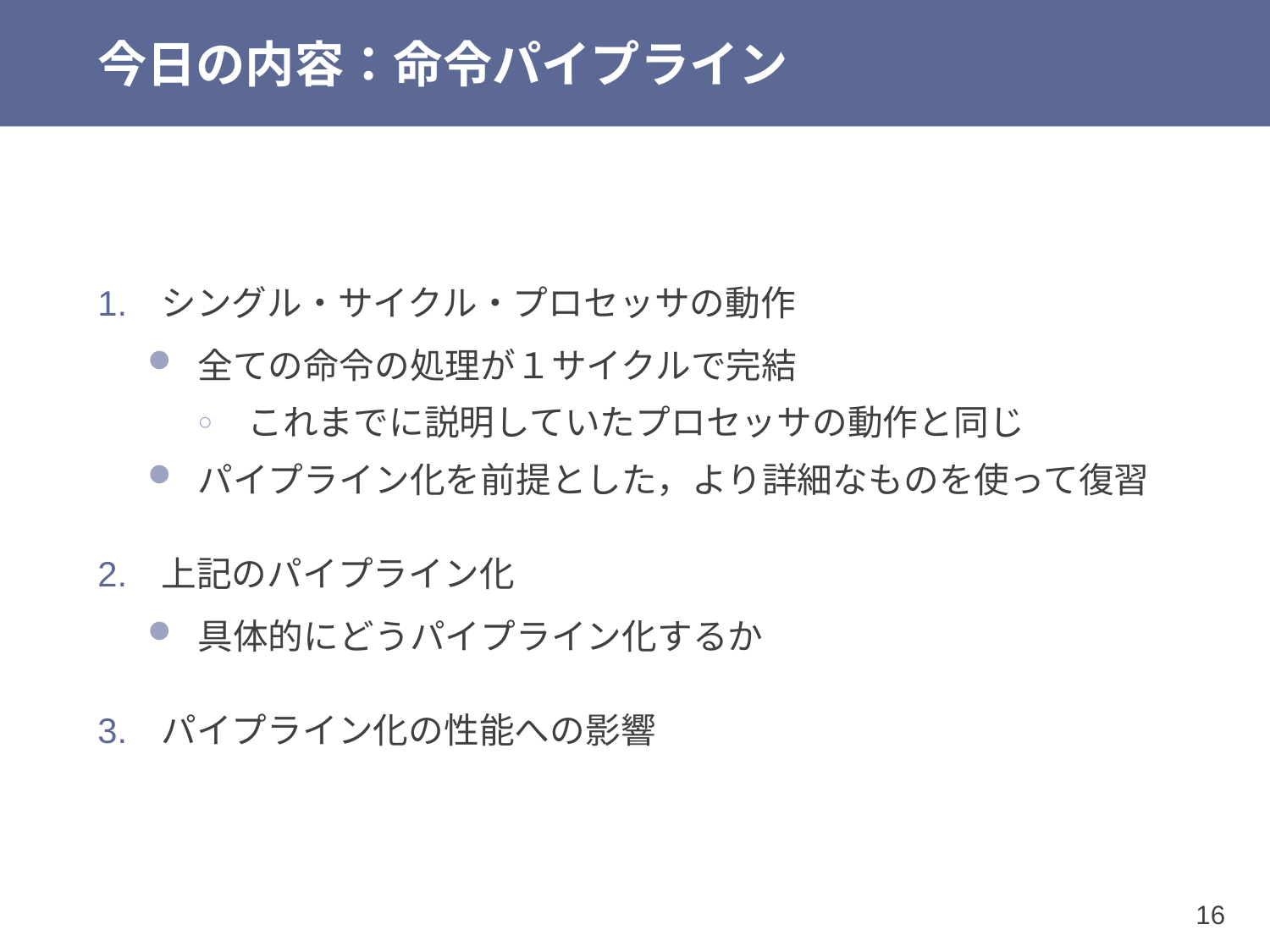

# 今日の内容：命令パイプライン
シングル・サイクル・プロセッサの動作
全ての命令の処理が１サイクルで完結
これまでに説明していたプロセッサの動作と同じ
パイプライン化を前提とした，より詳細なものを使って復習
上記のパイプライン化
具体的にどうパイプライン化するか
パイプライン化の性能への影響